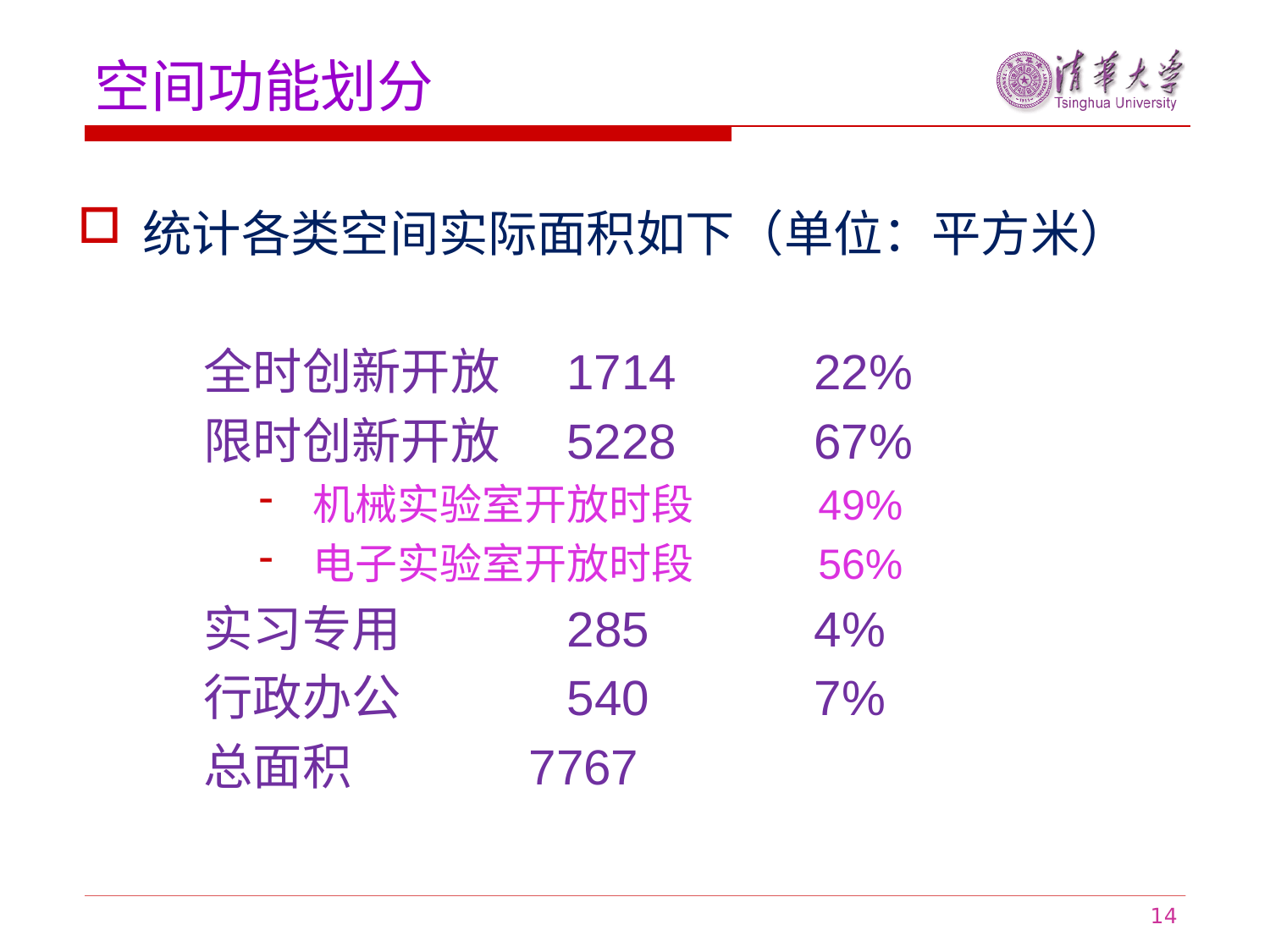

空间功能划分
统计各类空间实际面积如下（单位：平方米）

全时创新开放     1714          22%
限时创新开放     5228          67%
机械实验室开放时段            49%
电子实验室开放时段            56%
实习专用              285            4%
行政办公              540            7%
总面积               7767
14